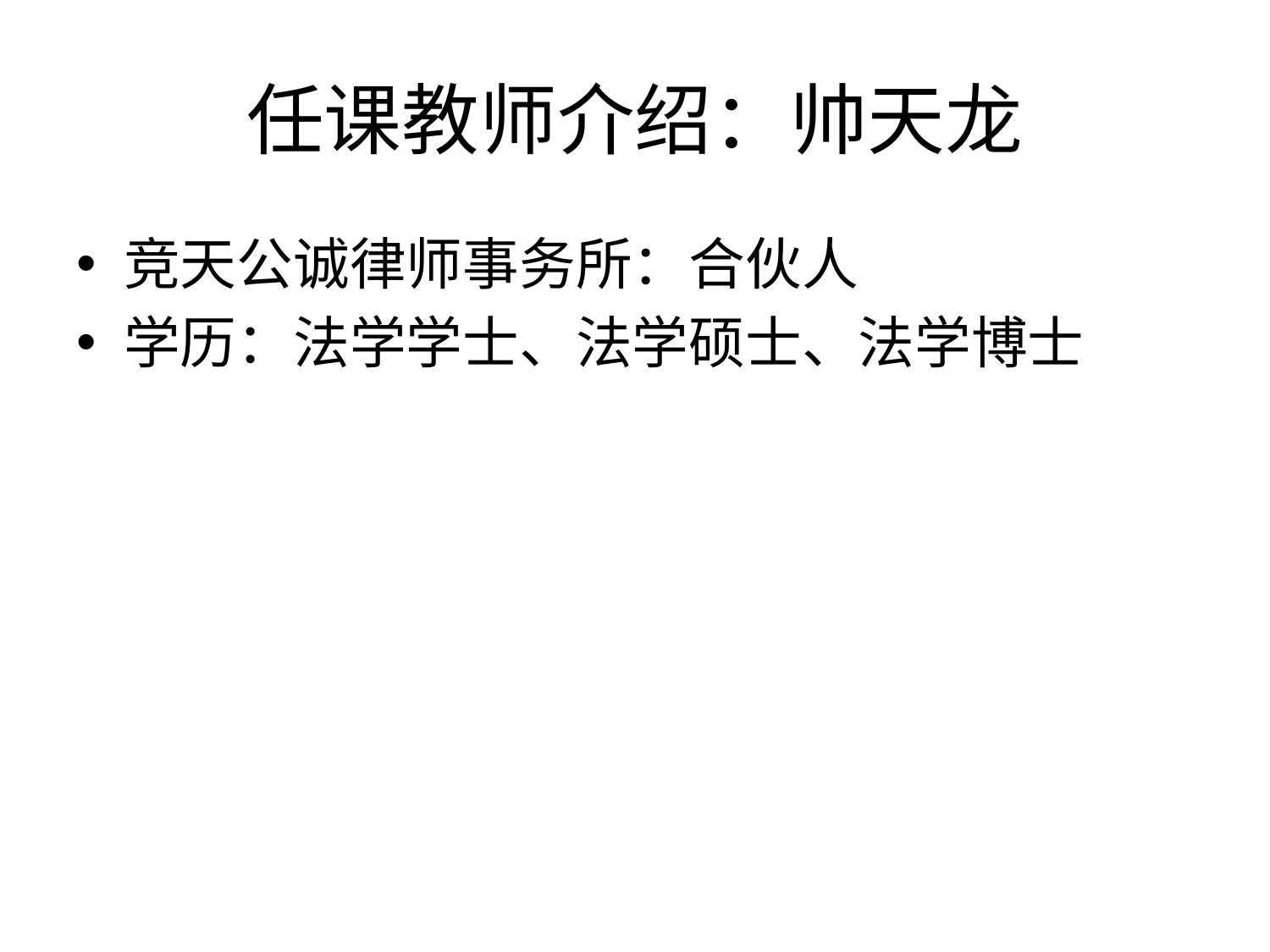

# 任课教师介绍：帅天龙
竞天公诚律师事务所：合伙人
学历：法学学士、法学硕士、法学博士